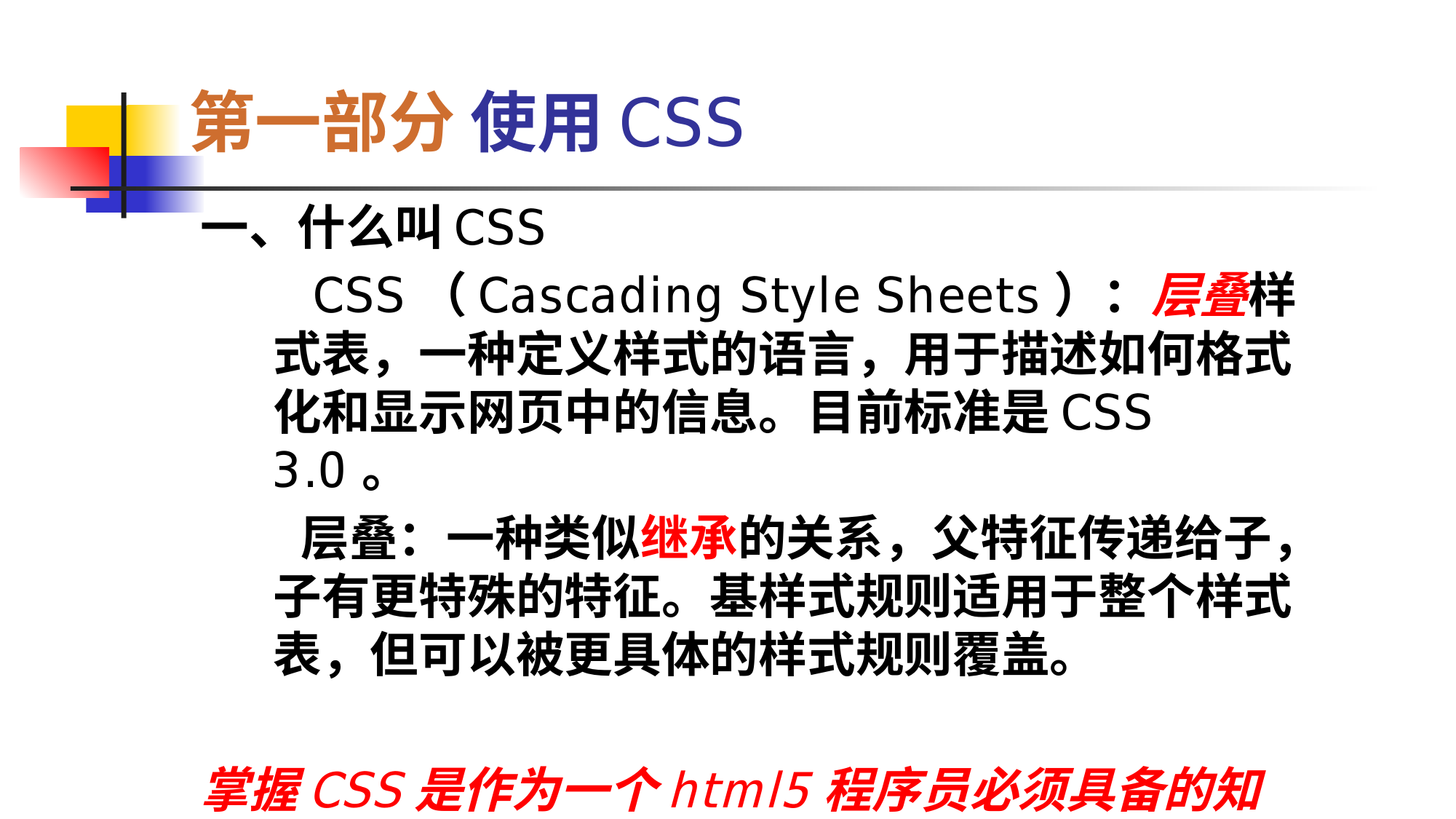

# 第一部分 使用CSS
一、什么叫CSS
        CSS（Cascading Style Sheets）：层叠样式表，一种定义样式的语言，用于描述如何格式化和显示网页中的信息。目前标准是CSS 3.0。
        层叠：一种类似继承的关系，父特征传递给子，子有更特殊的特征。基样式规则适用于整个样式表，但可以被更具体的样式规则覆盖。

掌握CSS是作为一个html5程序员必须具备的知识！